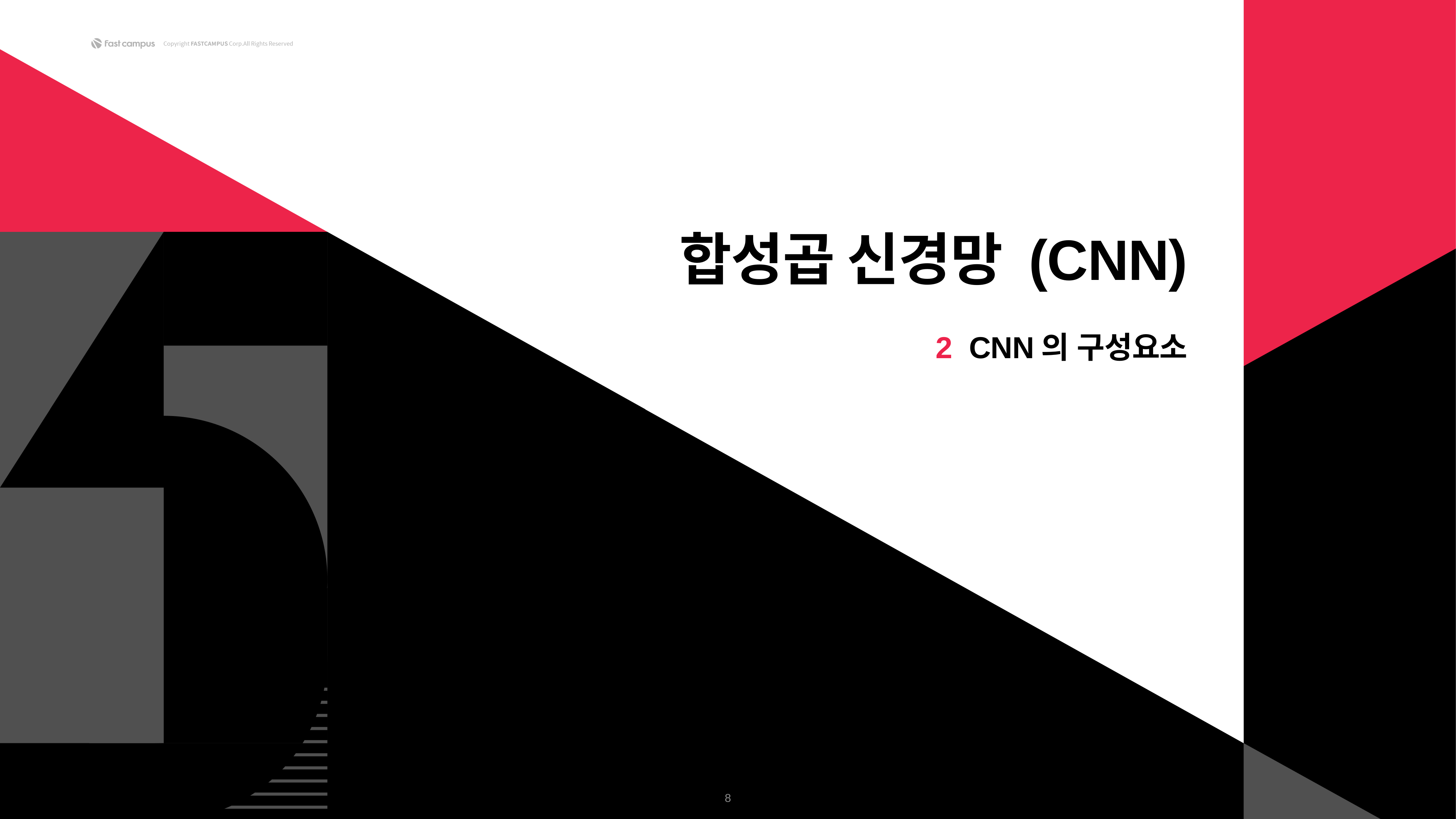

합성곱 신경망 (CNN)

2  CNN의 구성요소
8